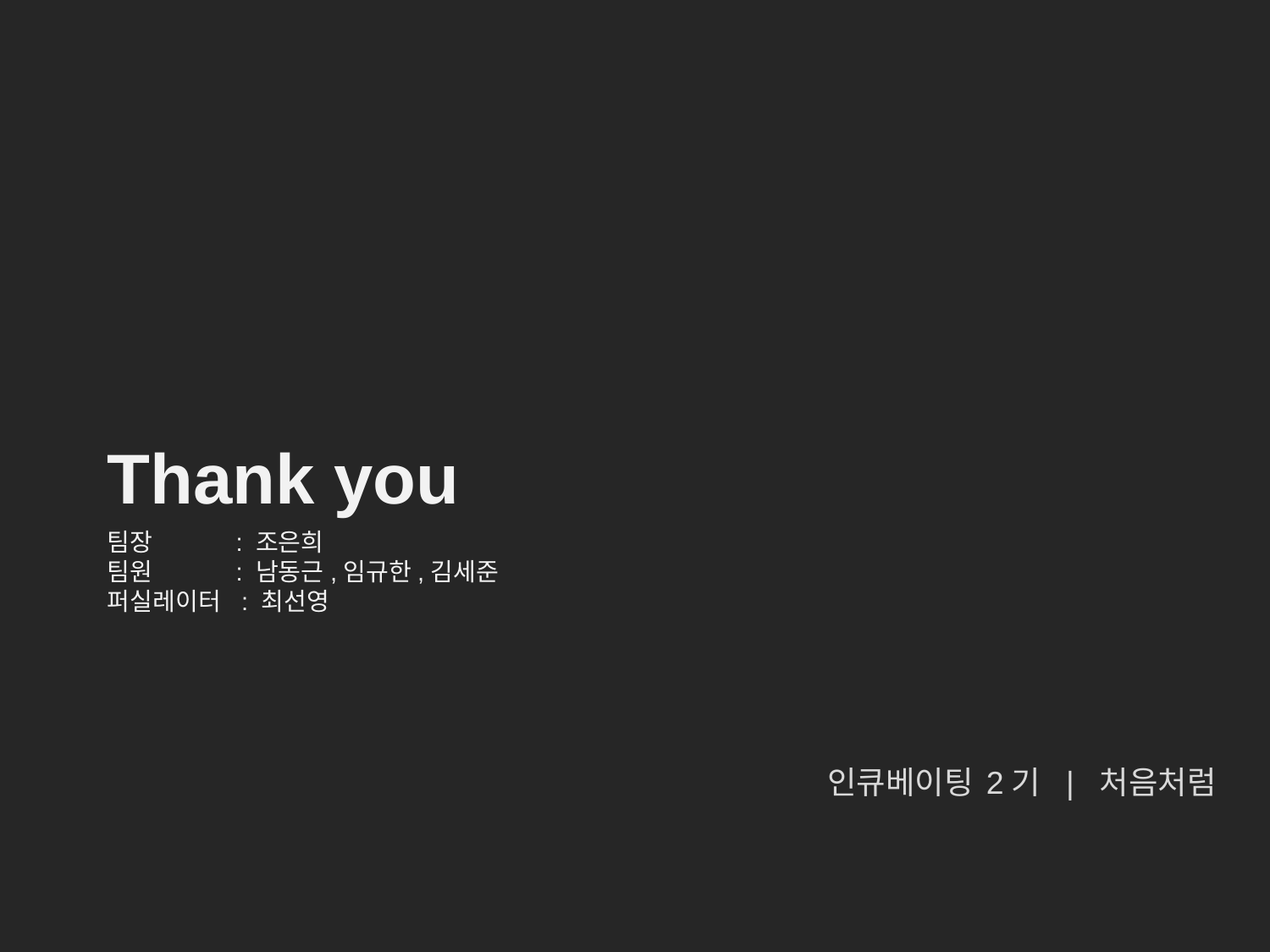

Thank you
팀장           : 조은희
팀원           : 남동근,임규한,김세준
퍼실레이터  : 최선영
인큐베이팅 2기  |  처음처럼